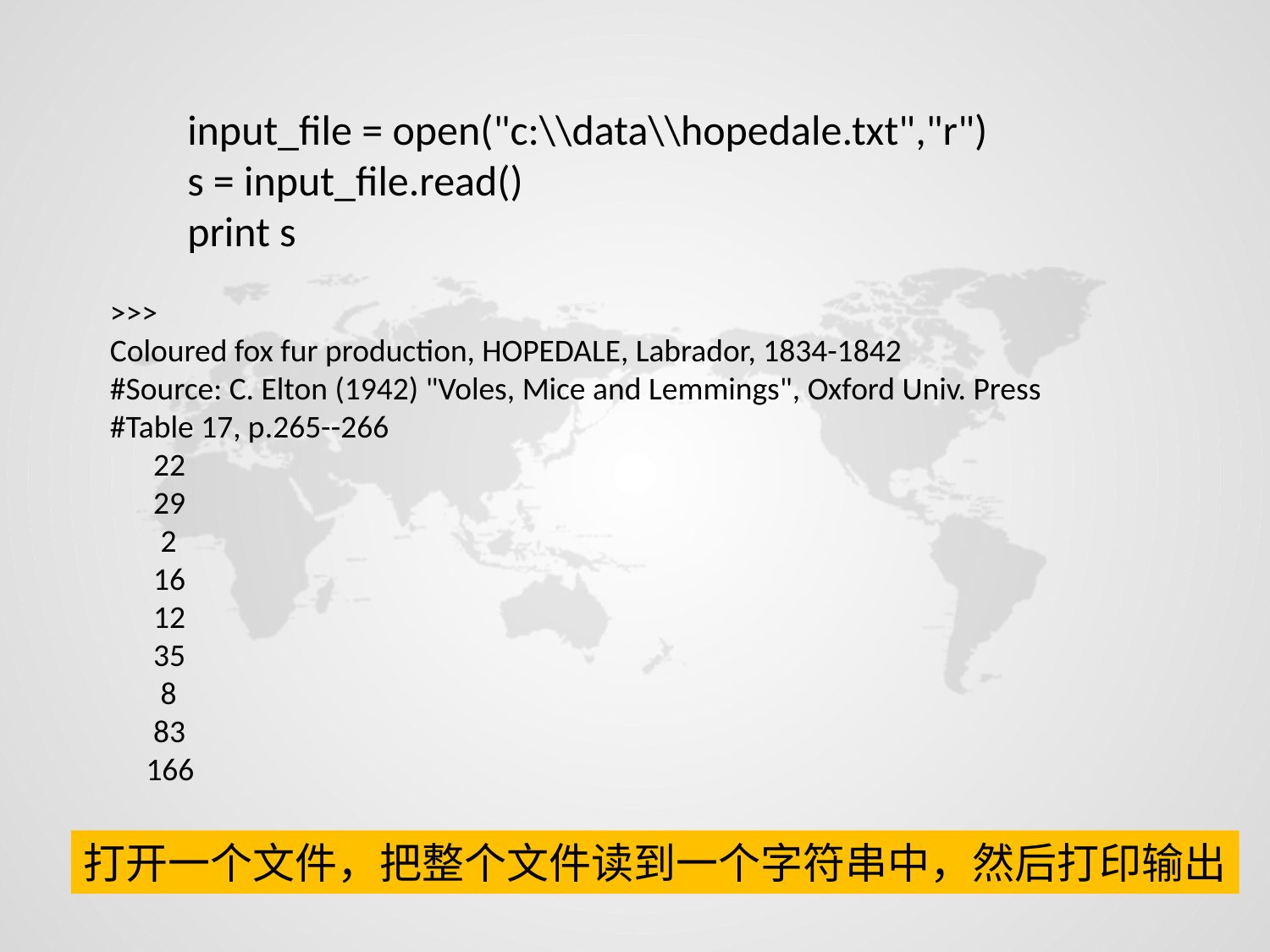

input_file = open("c:\\data\\hopedale.txt","r")
s = input_file.read()
print s
>>>
Coloured fox fur production, HOPEDALE, Labrador, 1834-1842
#Source: C. Elton (1942) "Voles, Mice and Lemmings", Oxford Univ. Press
#Table 17, p.265--266
      22
      29
       2
      16
      12
      35
       8
      83
     166
打开一个文件，把整个文件读到一个字符串中，然后打印输出